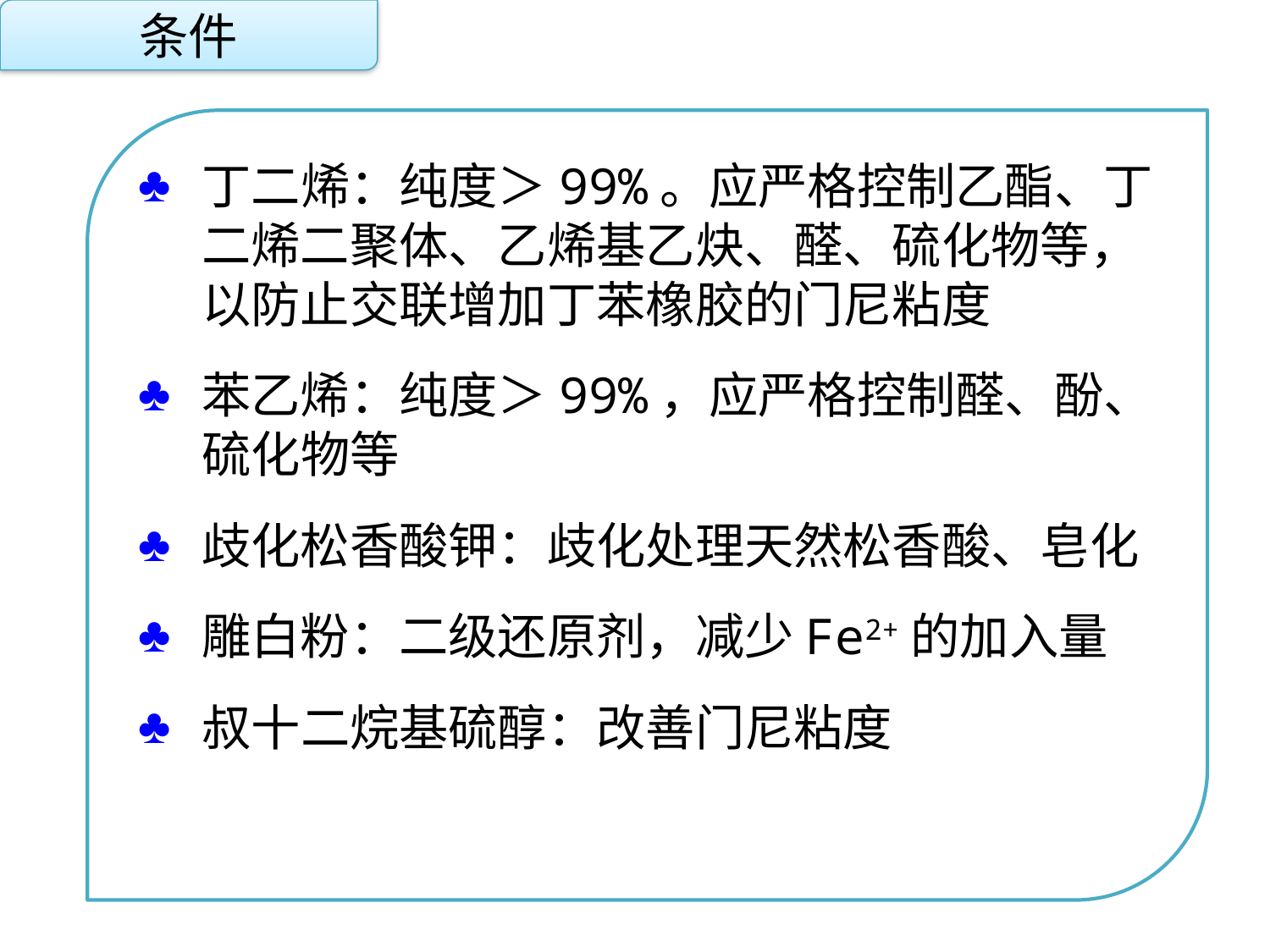

条件
丁二烯：纯度＞99%。应严格控制乙酯、丁二烯二聚体、乙烯基乙炔、醛、硫化物等，以防止交联增加丁苯橡胶的门尼粘度
苯乙烯：纯度＞99%，应严格控制醛、酚、硫化物等
歧化松香酸钾：歧化处理天然松香酸、皂化
雕白粉：二级还原剂，减少Fe2+的加入量
叔十二烷基硫醇：改善门尼粘度
点击添加文本
点击添加文本
点击添加文本
点击添加文本